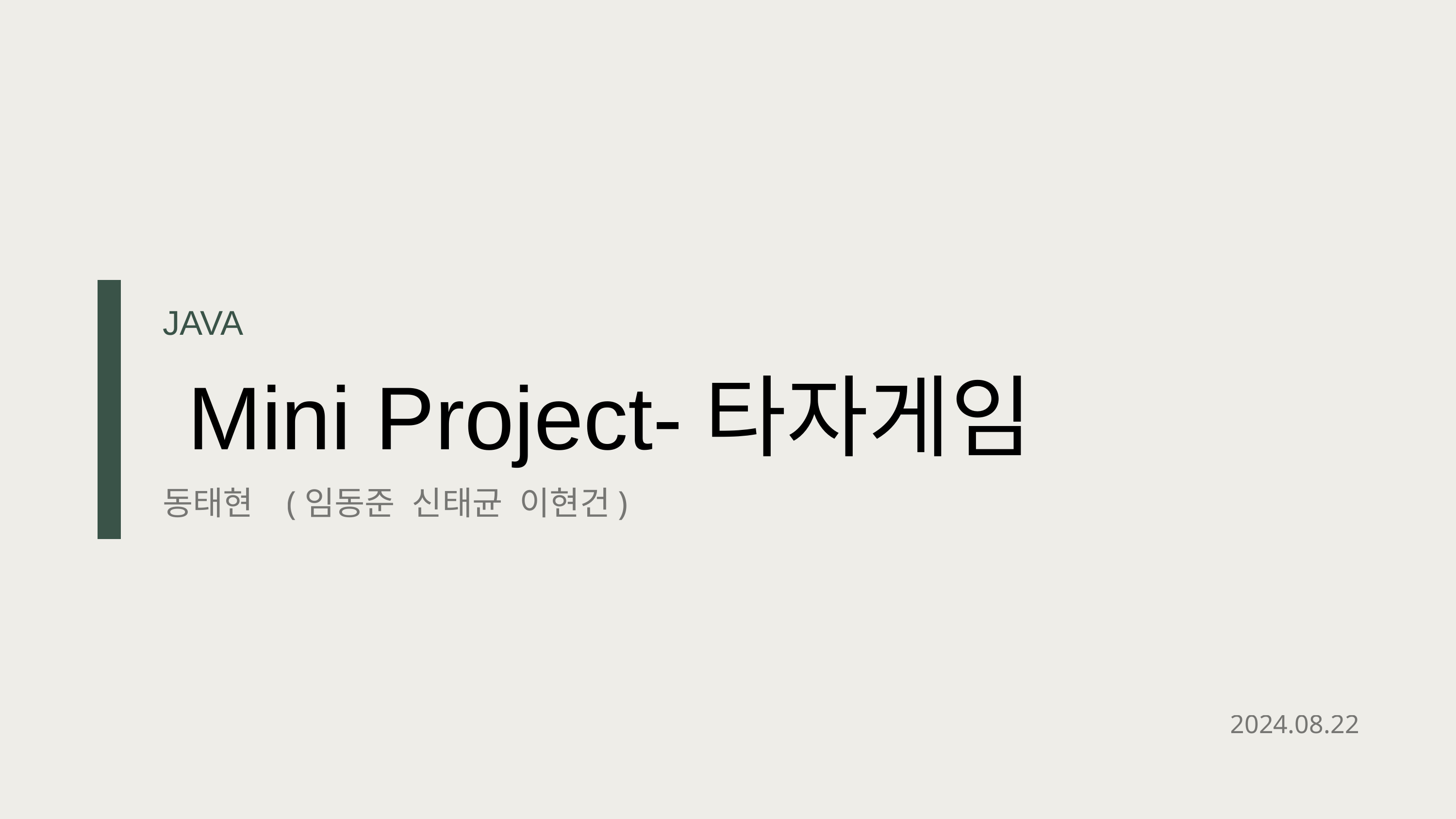

JAVA
 Mini Project-타자게임
동태현   (임동준  신태균  이현건)
2024.08.22